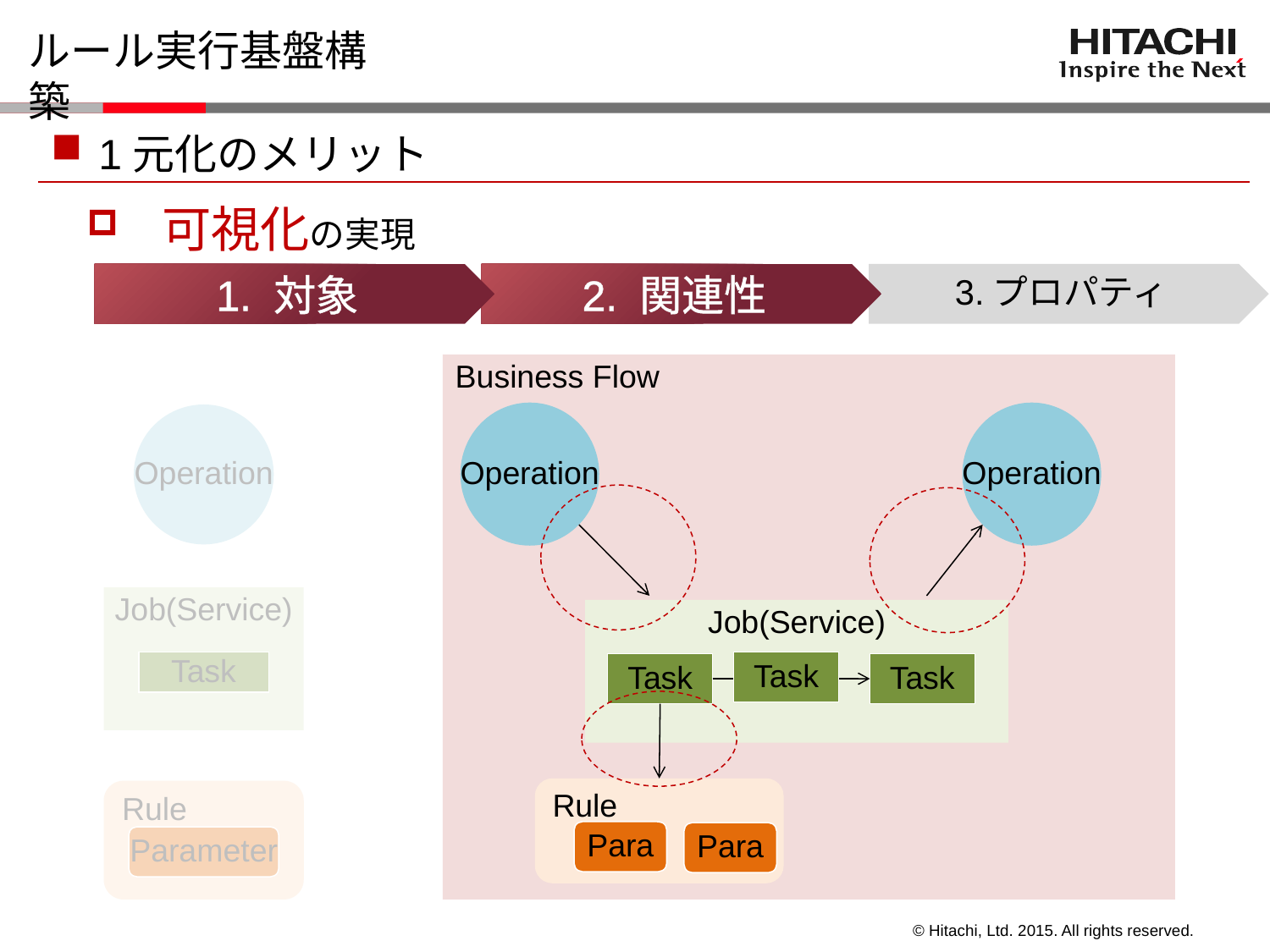

# ルール実行基盤構築
1元化のメリット
　可視化の実現

1. 対象
2. 関連性
3.プロパティ
Business Flow
Operation
Operation
Operation

Job(Service)
Job(Service)
Task
Task
Task
Task

Rule
Rule
Para
Para
Parameter